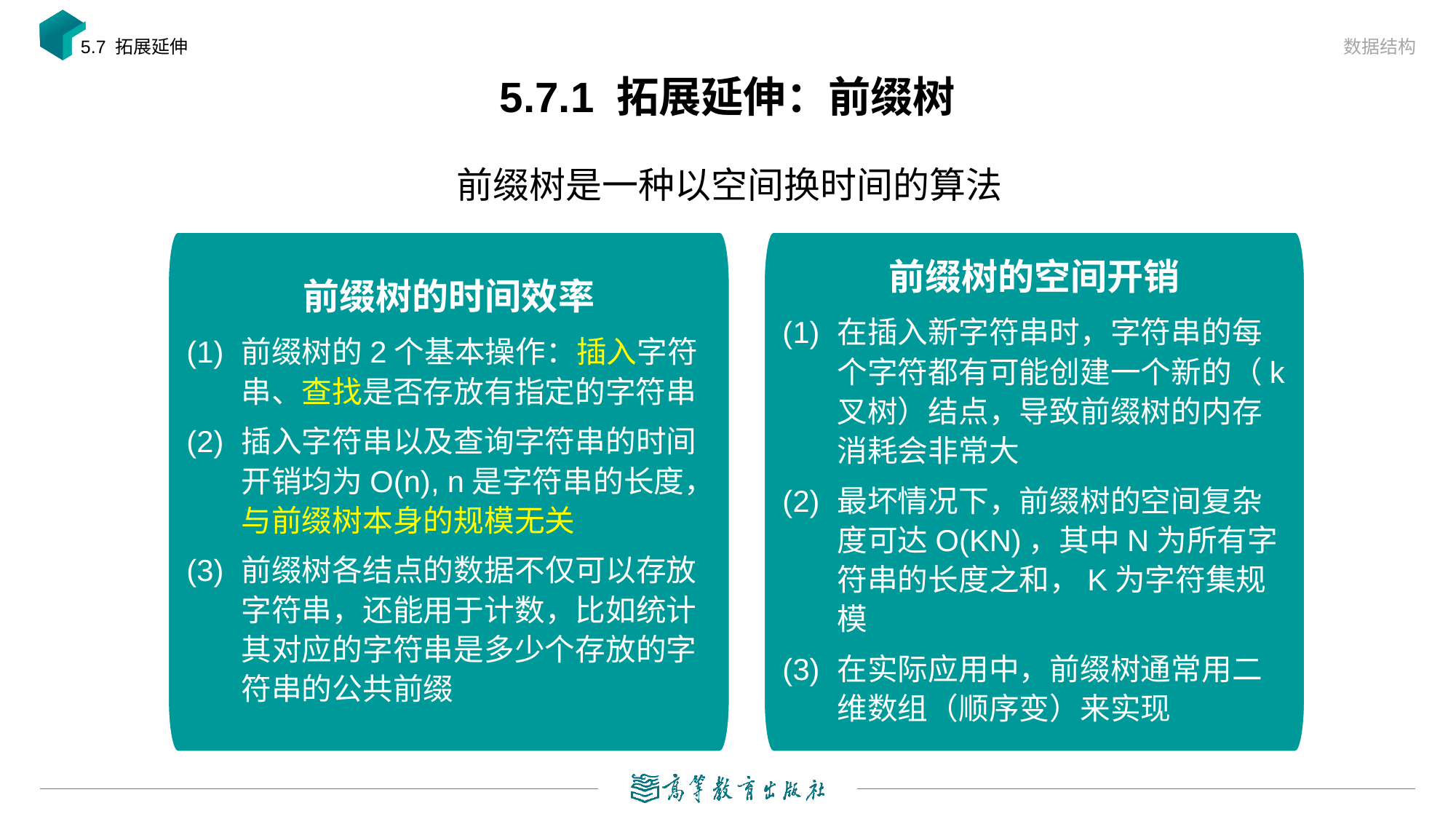

数据结构
5.7 拓展延伸
# 5.7.1 拓展延伸：前缀树
前缀树是一种以空间换时间的算法
前缀树的时间效率
前缀树的2个基本操作：插入字符串、查找是否存放有指定的字符串
插入字符串以及查询字符串的时间开销均为O(n), n是字符串的长度，与前缀树本身的规模无关
前缀树各结点的数据不仅可以存放字符串，还能用于计数，比如统计其对应的字符串是多少个存放的字符串的公共前缀
前缀树的空间开销
在插入新字符串时，字符串的每个字符都有可能创建一个新的（k叉树）结点，导致前缀树的内存消耗会非常大
最坏情况下，前缀树的空间复杂度可达O(KN)，其中N为所有字符串的长度之和，K为字符集规模
在实际应用中，前缀树通常用二维数组（顺序变）来实现